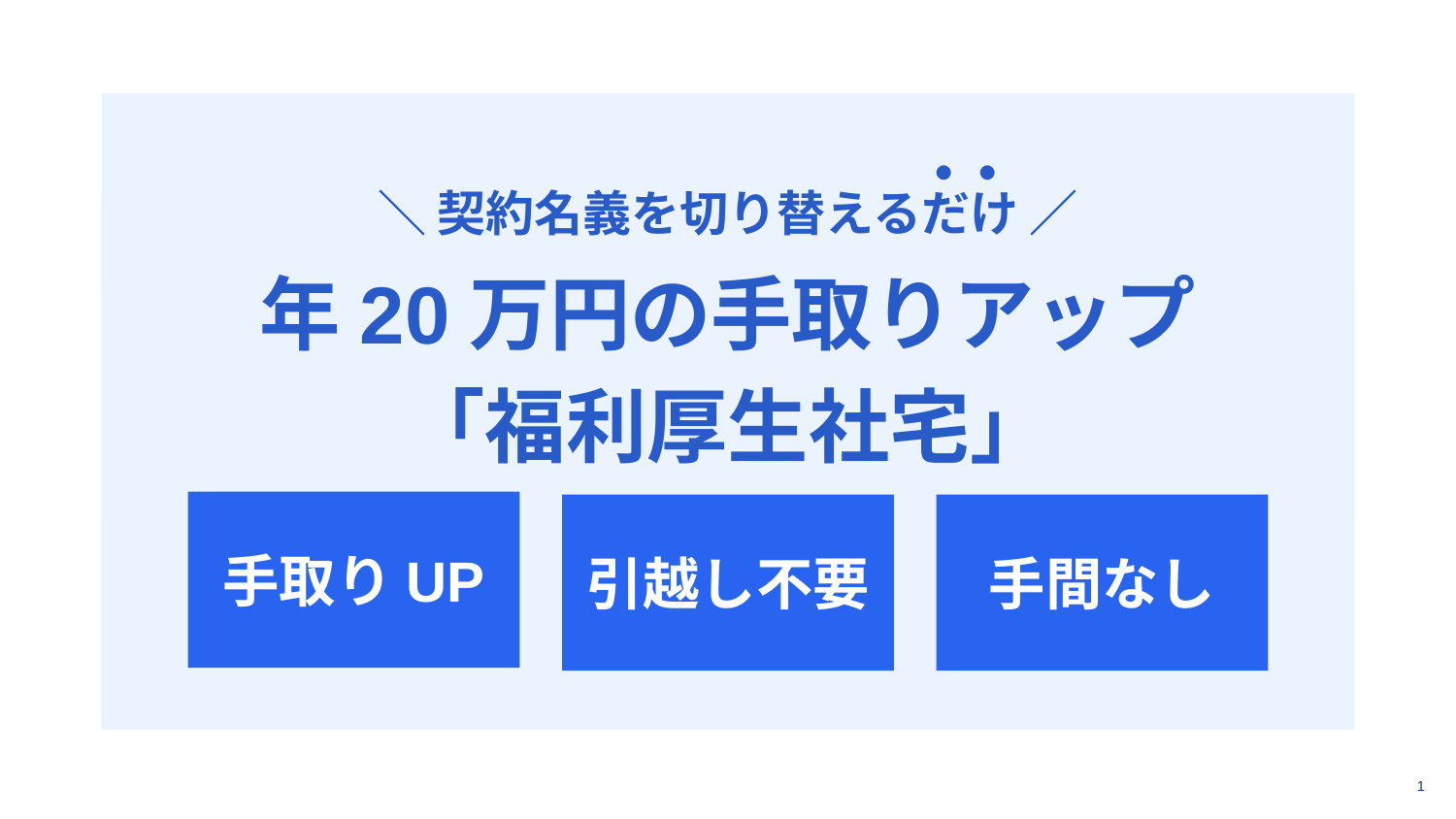

・
・
＼ 契約名義を切り替えるだけ ／
年20万円の手取りアップ
「福利厚生社宅」

手取りUP
引越し不要
手間なし